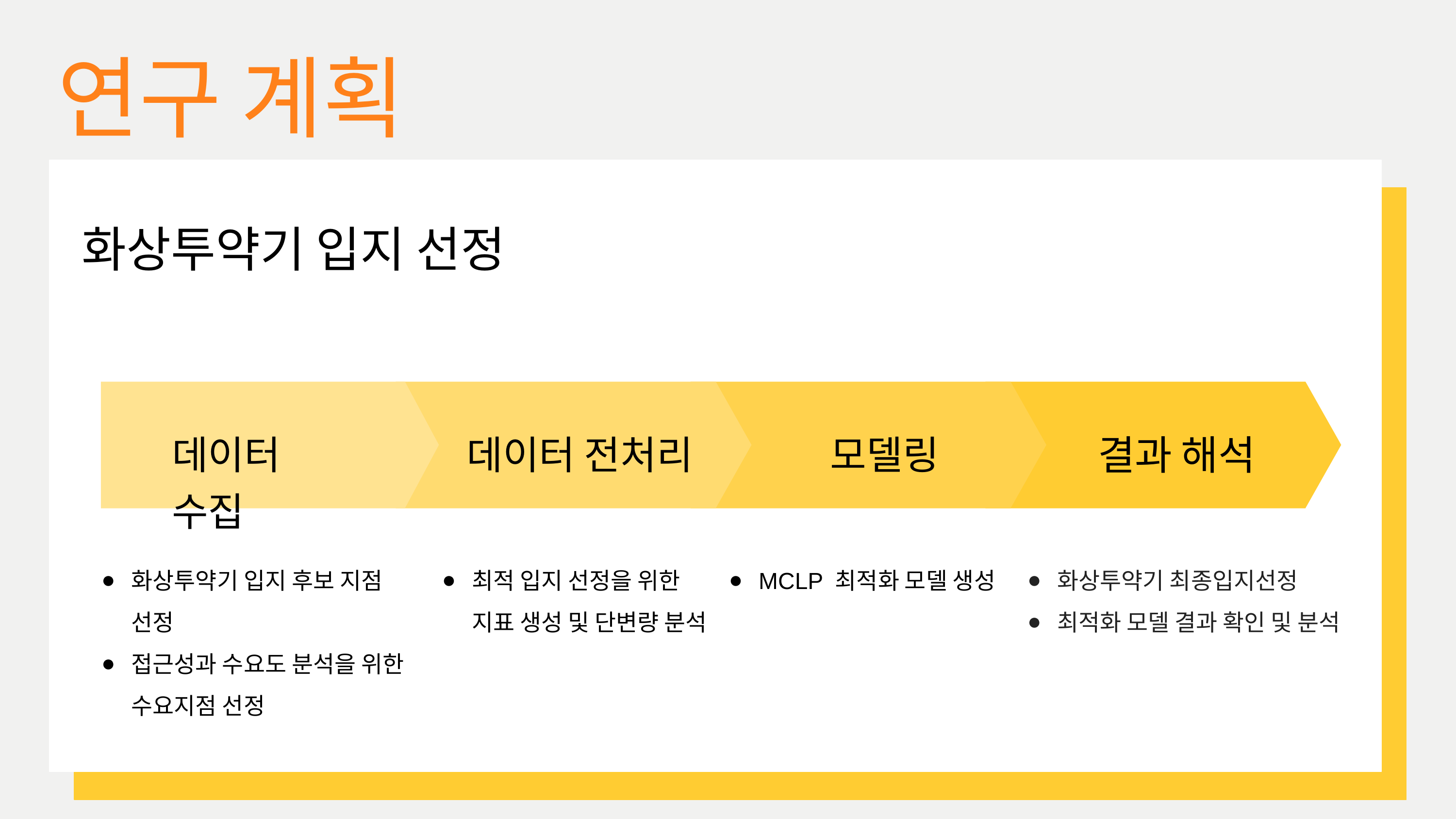

연구 계획

화상투약기 입지 선정

결과 해석
데이터 수집
데이터 전처리
모델링
화상투약기 입지 후보 지점 선정
접근성과 수요도 분석을 위한 수요지점 선정
최적 입지 선정을 위한
지표 생성 및 단변량 분석
MCLP 최적화 모델 생성
화상투약기 최종입지선정
최적화 모델 결과 확인 및 분석